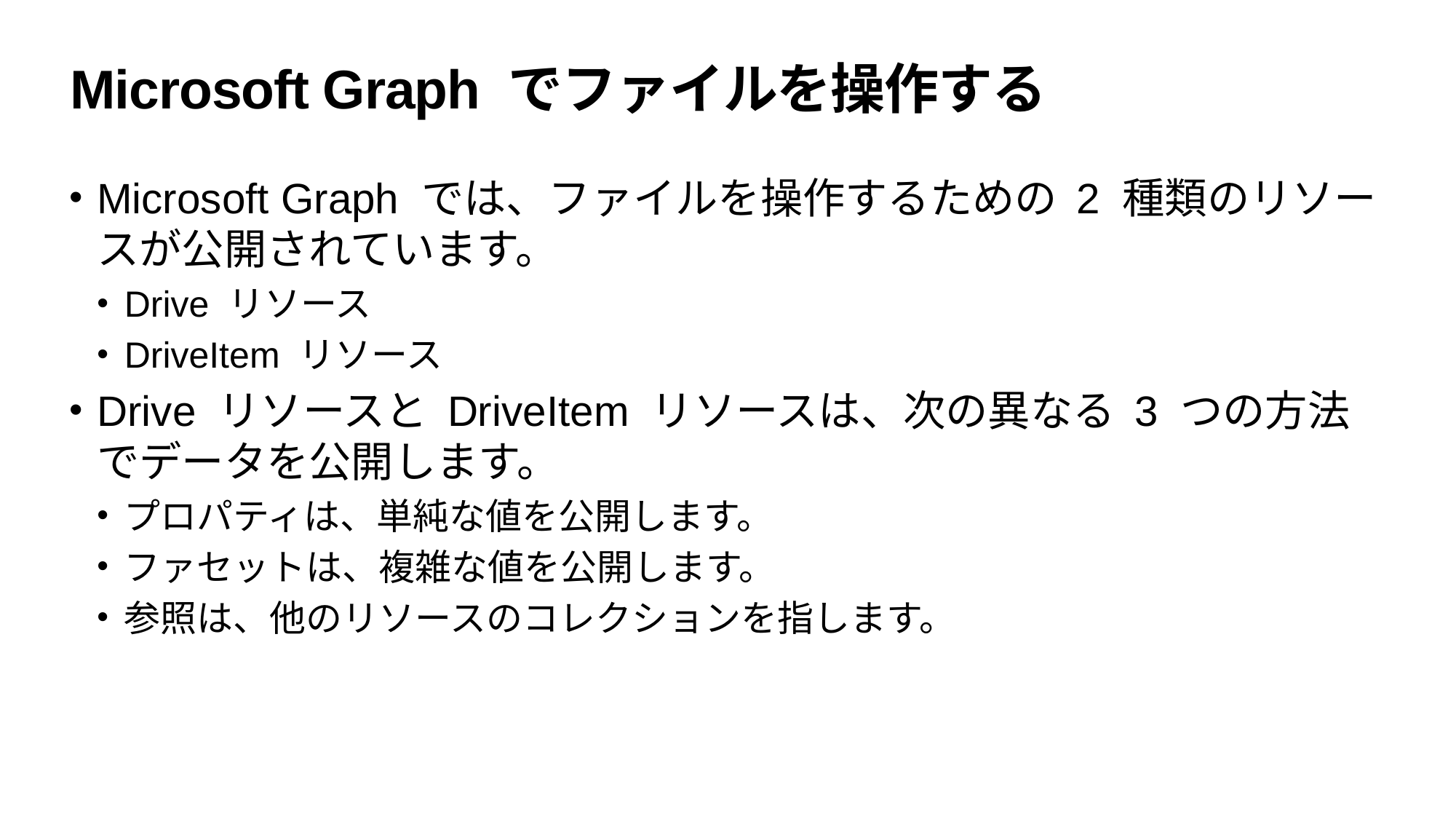

# Microsoft Graph でファイルを操作する
Microsoft Graph では、ファイルを操作するための 2 種類のリソースが公開されています。
Drive リソース
DriveItem リソース
Drive リソースと DriveItem リソースは、次の異なる 3 つの方法でデータを公開します。
プロパティは、単純な値を公開します。
ファセットは、複雑な値を公開します。
参照は、他のリソースのコレクションを指します。